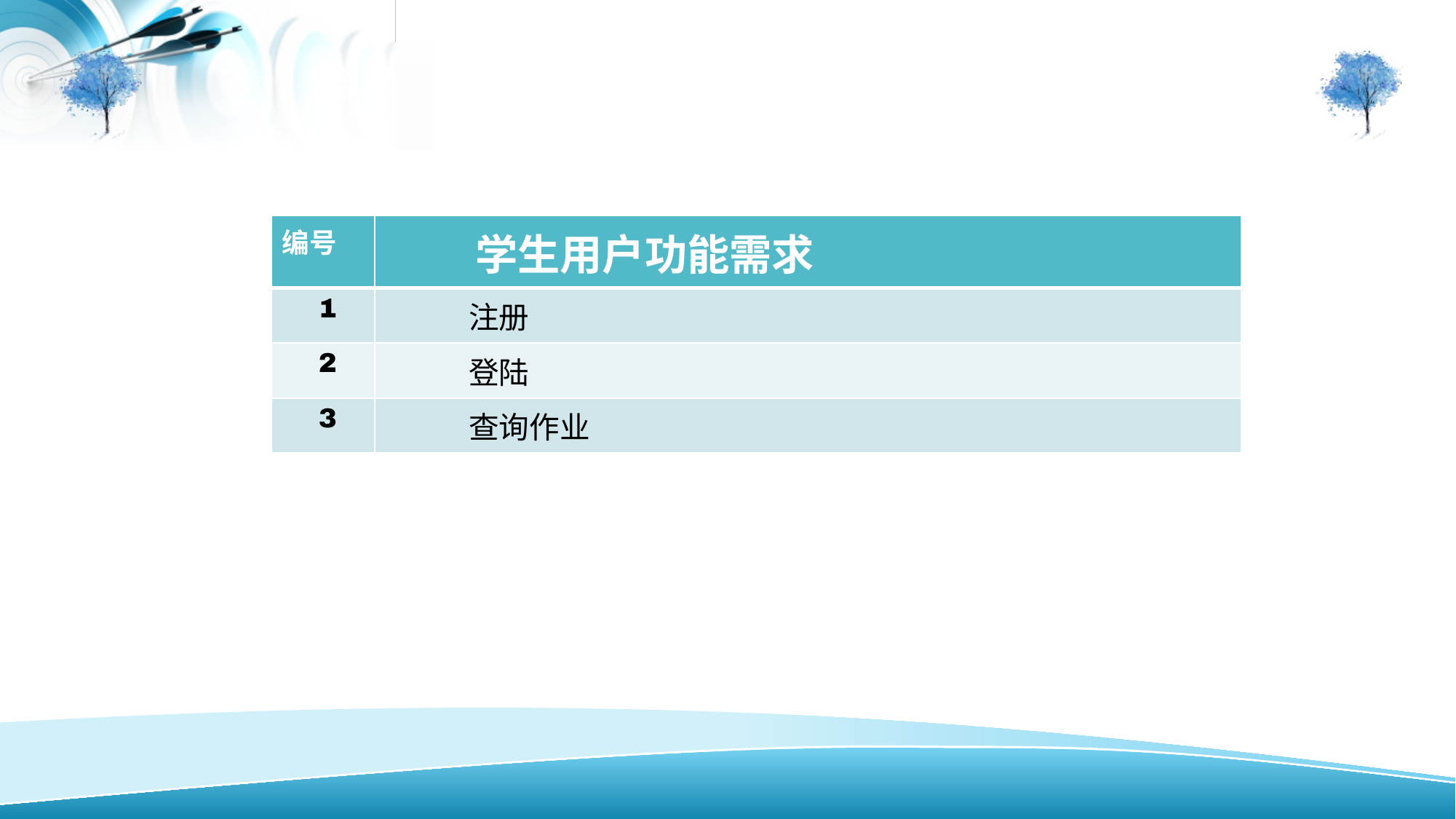

| 编号 | 学生用户功能需求 |
| --- | --- |
| 1 | 注册 |
| 2 | 登陆 |
| 3 | 查询作业 |